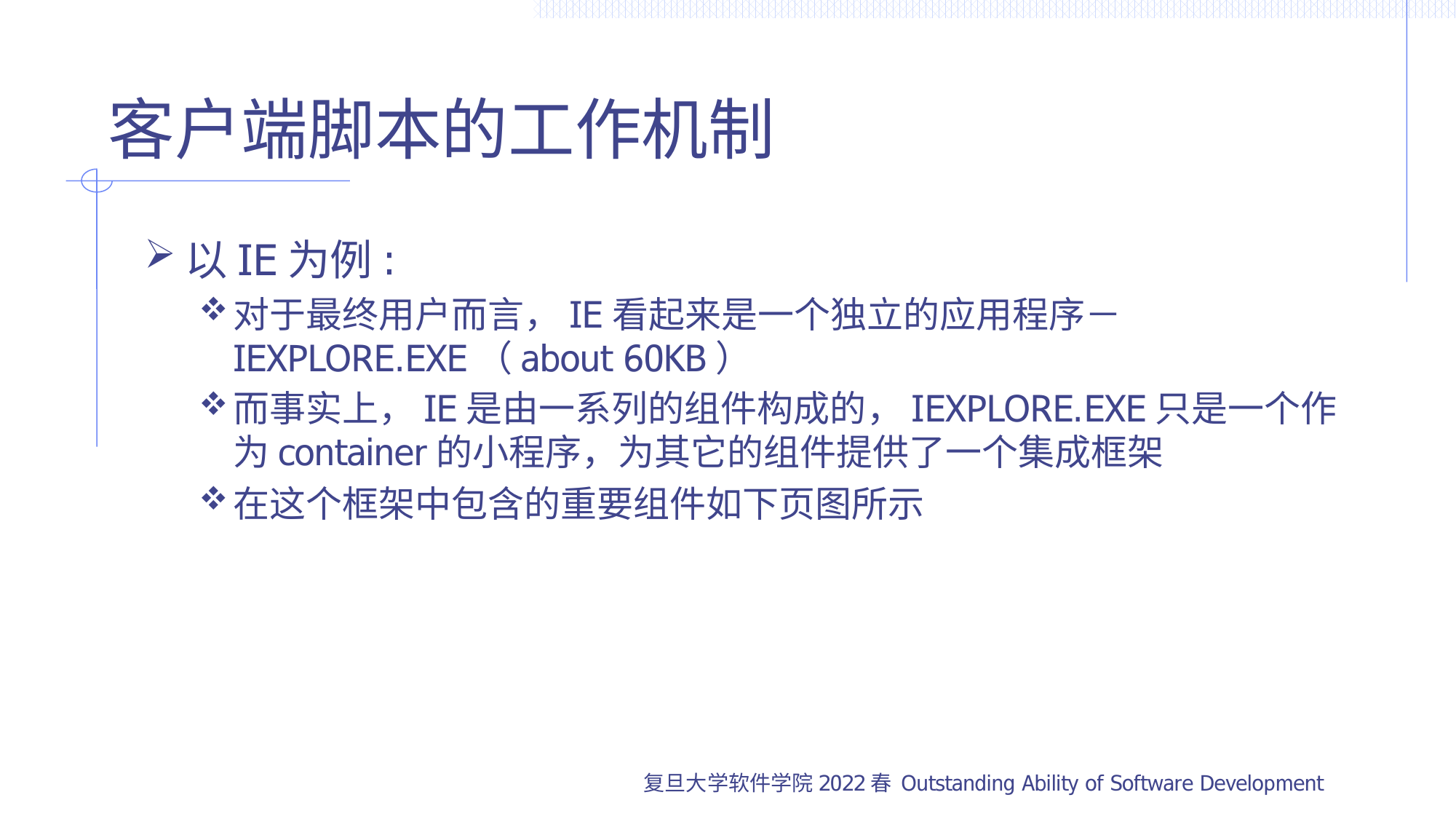

# 客户端脚本的工作机制
以IE为例:
对于最终用户而言，IE看起来是一个独立的应用程序－IEXPLORE.EXE（about 60KB）
而事实上，IE是由一系列的组件构成的，IEXPLORE.EXE只是一个作为container的小程序，为其它的组件提供了一个集成框架
在这个框架中包含的重要组件如下页图所示